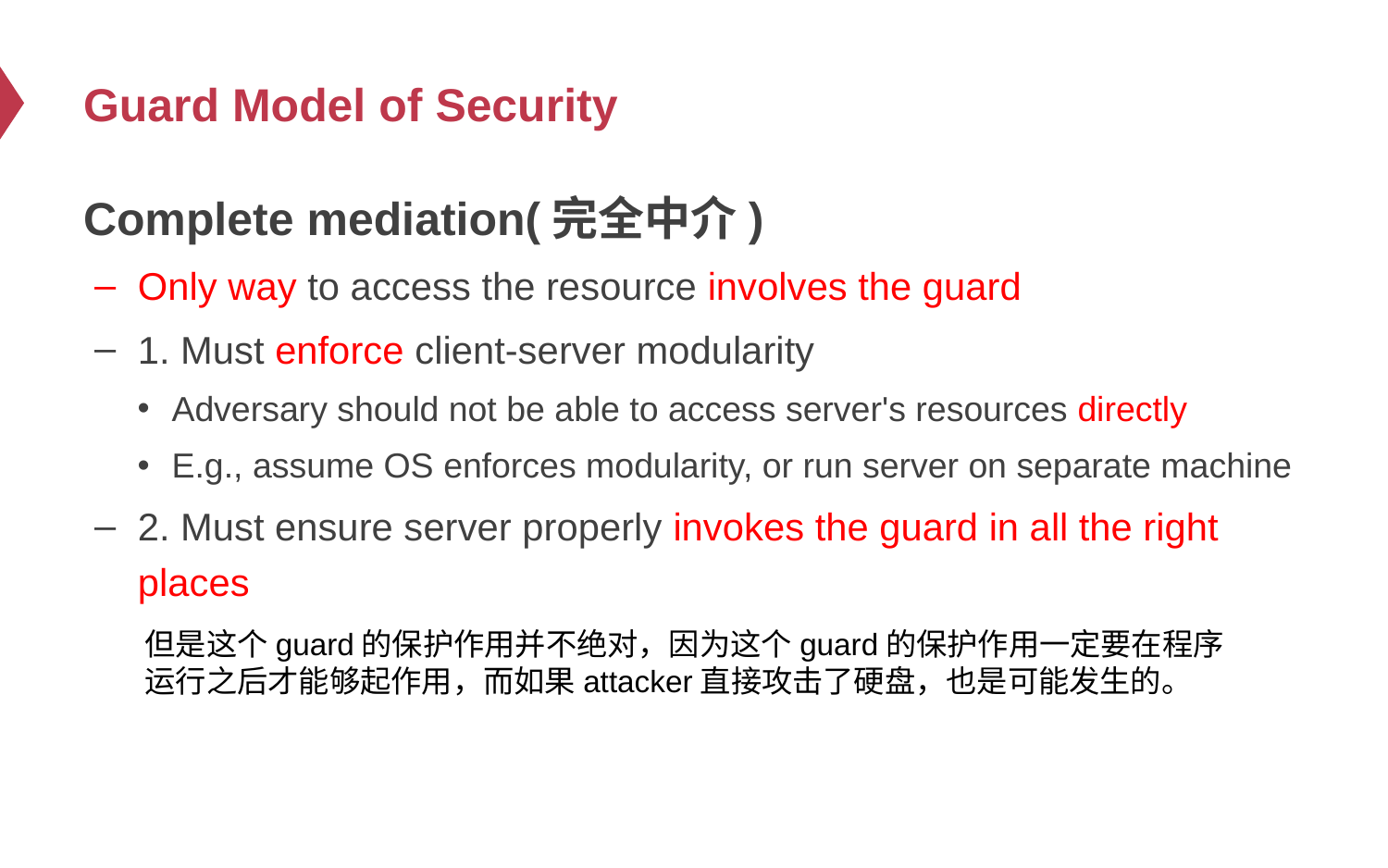

# Guard Model of Security
Complete mediation(完全中介)
Only way to access the resource involves the guard
1. Must enforce client-server modularity
Adversary should not be able to access server's resources directly
E.g., assume OS enforces modularity, or run server on separate machine
2. Must ensure server properly invokes the guard in all the right places
但是这个guard的保护作用并不绝对，因为这个guard的保护作用一定要在程序运行之后才能够起作用，而如果attacker直接攻击了硬盘，也是可能发生的。
6